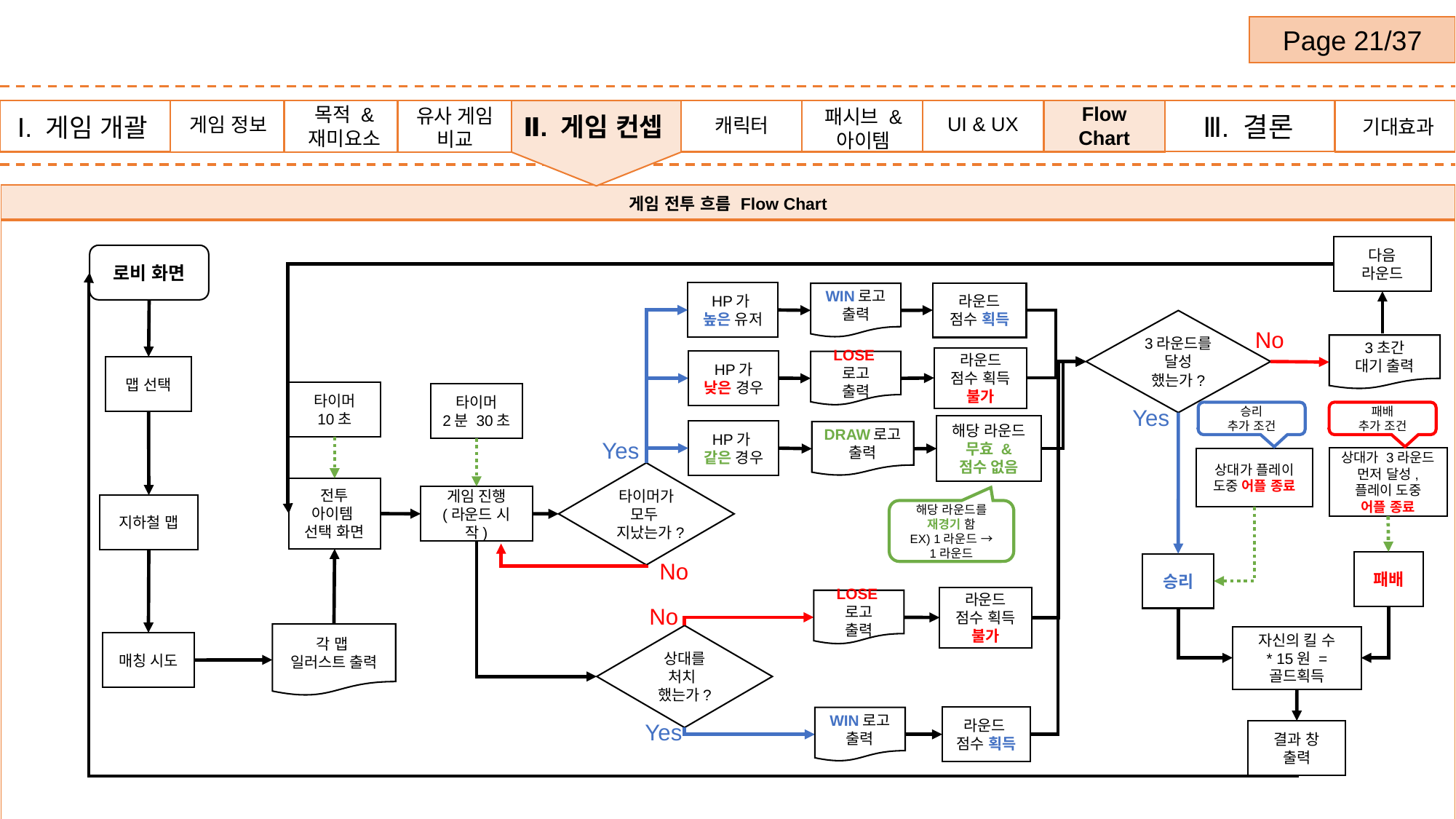

Page 21/37

Flow Chart
유사 게임
비교

캐릭터

Ⅲ. 결론
UI & UX
게임 정보
기대효과
게임 정보
Ⅱ. 게임 컨셉
Ⅰ. 게임 개괄
목적 &
재미요소
패시브 &
아이템
| 게임 전투 흐름 Flow Chart |
| --- |
|  |
다음
라운드
로비 화면
HP가
높은 유저
라운드
점수 획득
WIN로고
출력
3라운드를 달성
했는가?
No
3초간
대기 출력
라운드
점수 획득
불가
HP가
낮은 경우
LOSE로고
출력
맵 선택
타이머
10초
타이머
2분 30초
Yes
승리
추가 조건
패배
추가 조건
해당 라운드
무효 &
점수 없음
HP가
같은 경우
DRAW로고
출력
Yes
상대가 3라운드
먼저 달성,
플레이 도중
어플 종료
상대가 플레이
도중 어플 종료
타이머가 모두
지났는가?
전투
아이템
선택 화면
게임 진행
(라운드 시작)
지하철 맵
해당 라운드를
재경기 함
EX) 1라운드 →
1라운드
No
패배
승리
라운드
점수 획득
불가
LOSE로고
출력
No
각 맵
일러스트 출력
상대를
처치
했는가?
자신의 킬 수
* 15원 = 골드획득
매칭 시도
라운드
점수 획득
WIN로고
출력
Yes
결과 창
출력